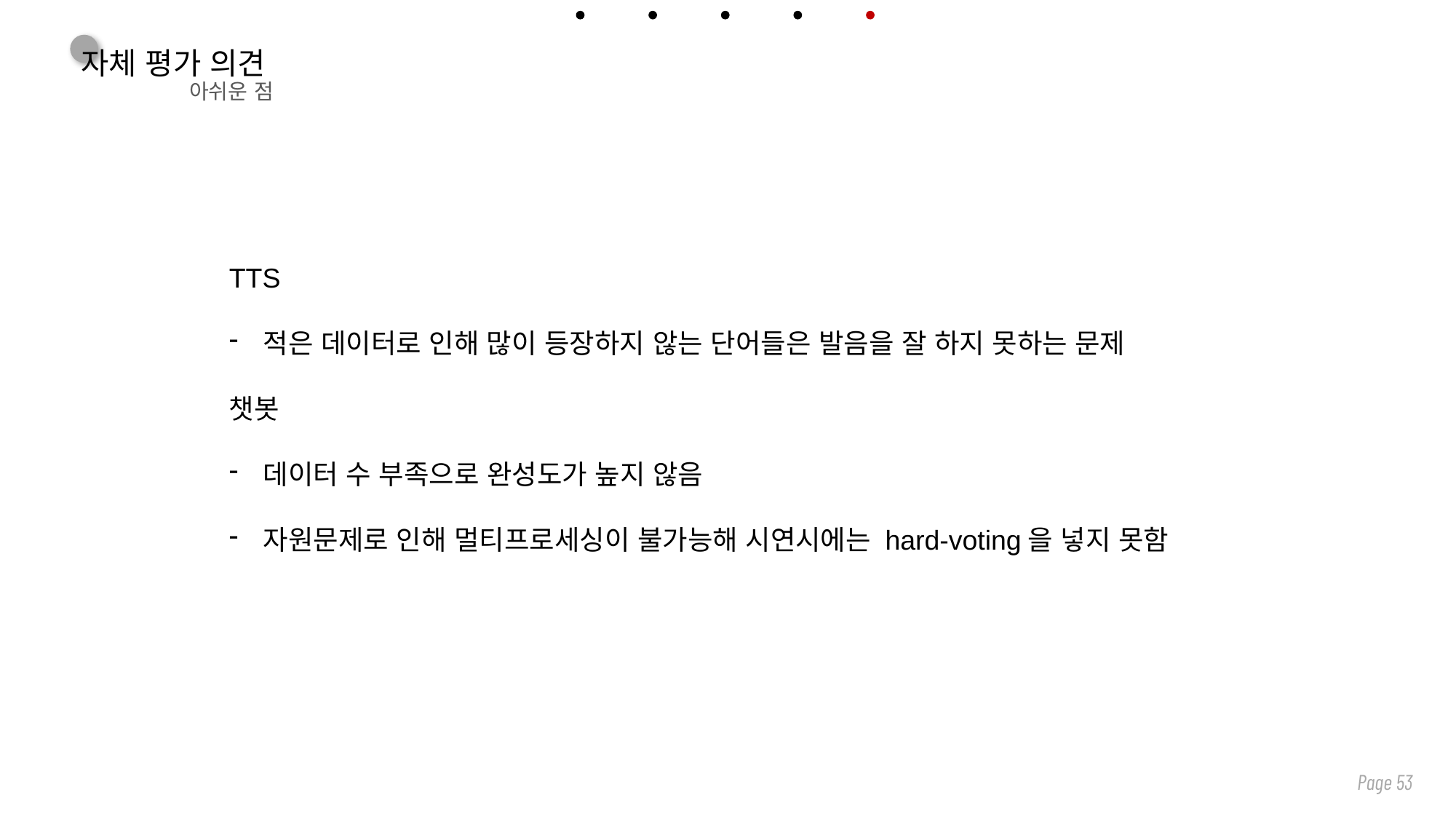

자체 평가 의견
아쉬운 점
TTS

적은 데이터로 인해 많이 등장하지 않는 단어들은 발음을 잘 하지 못하는 문제

챗봇

데이터 수 부족으로 완성도가 높지 않음

자원문제로 인해 멀티프로세싱이 불가능해 시연시에는 hard-voting을 넣지 못함
Page 53